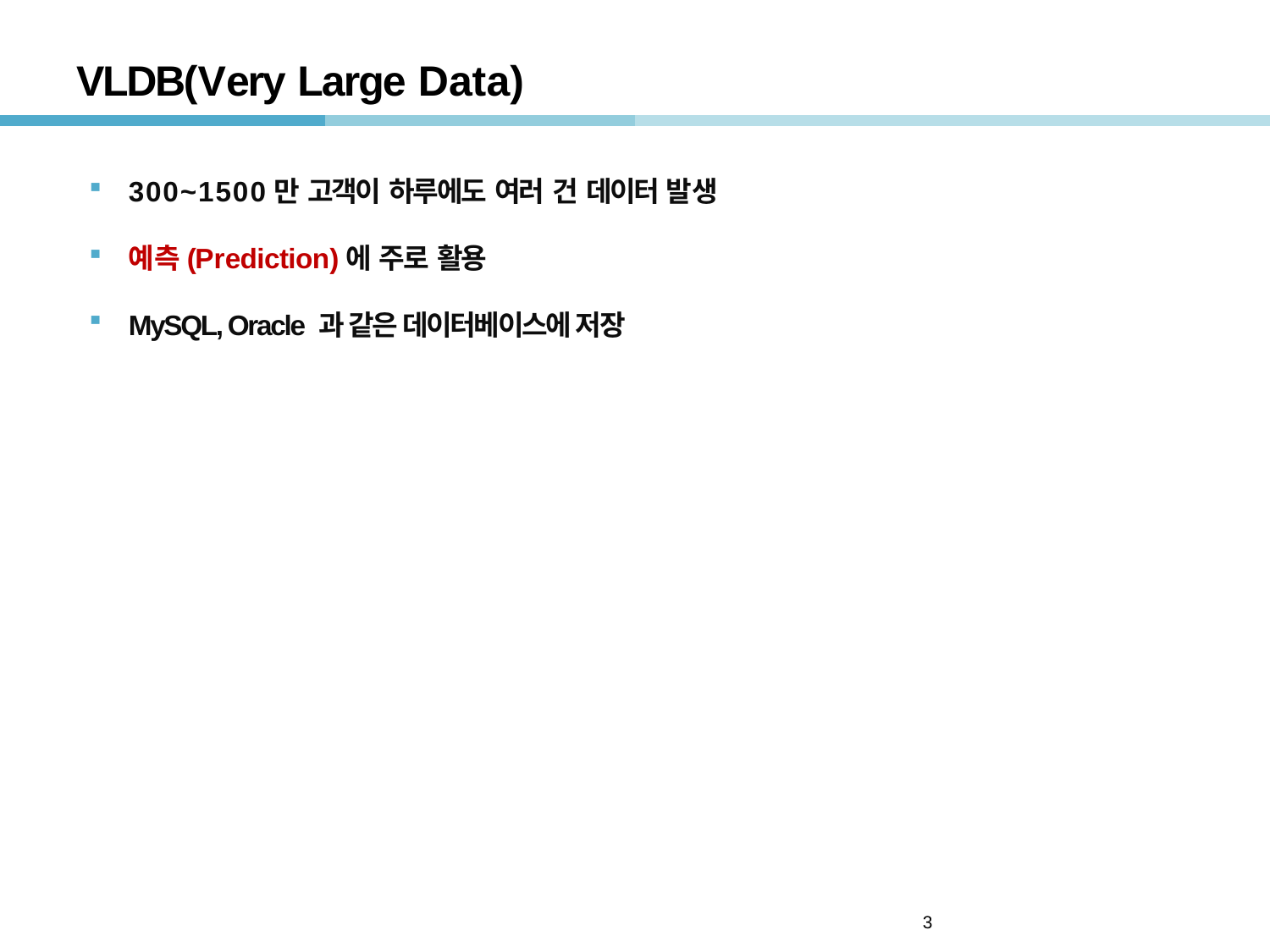

# VLDB(Very Large Data)
300~1500만 고객이 하루에도 여러 건 데이터 발생
예측(Prediction)에 주로 활용
MySQL, Oracle 과 같은 데이터베이스에 저장

3